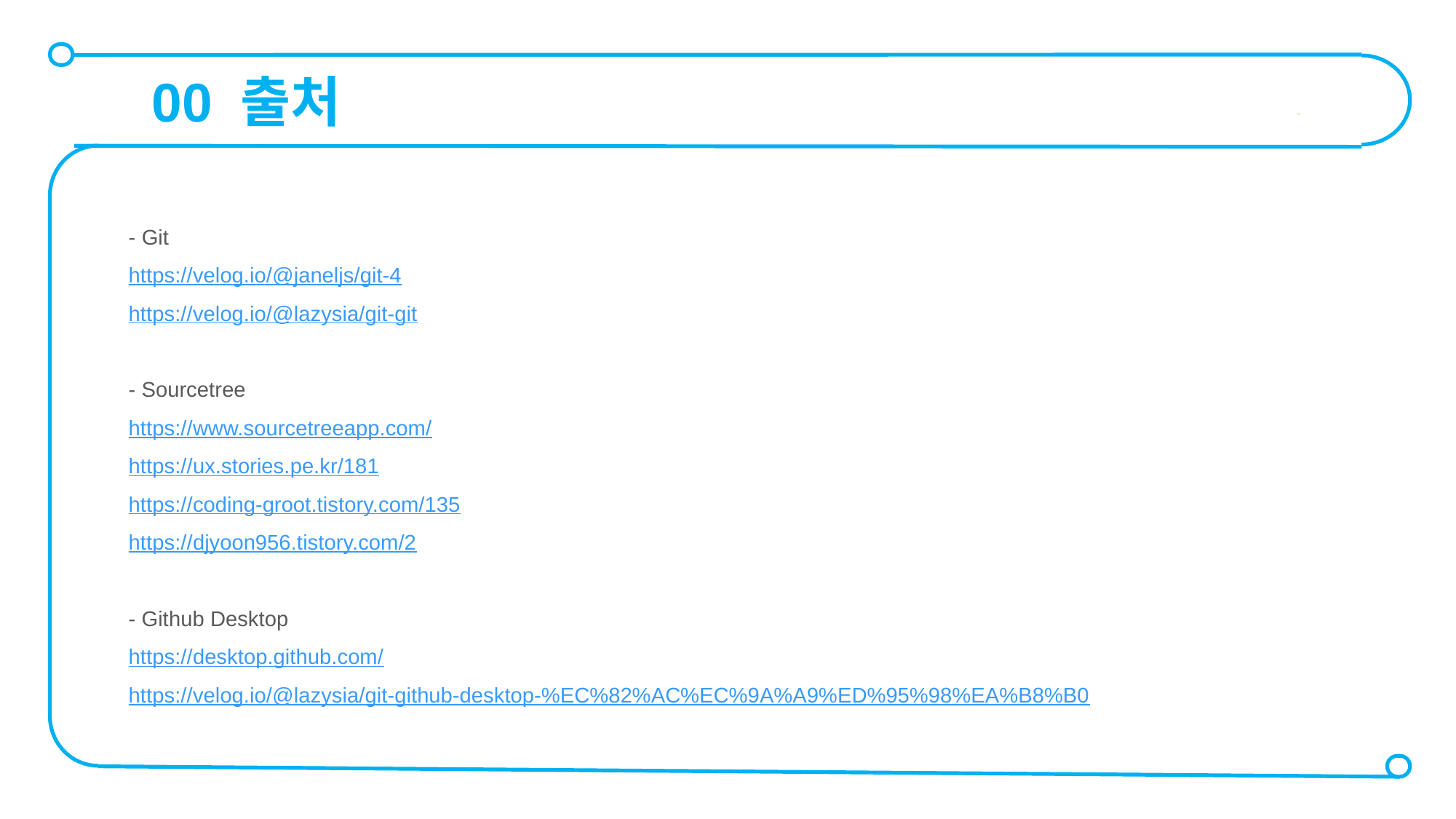

00 출처
- Git
https://velog.io/@janeljs/git-4
https://velog.io/@lazysia/git-git

- Sourcetree
https://www.sourcetreeapp.com/
https://ux.stories.pe.kr/181
https://coding-groot.tistory.com/135
https://djyoon956.tistory.com/2

- Github Desktop
https://desktop.github.com/
https://velog.io/@lazysia/git-github-desktop-%EC%82%AC%EC%9A%A9%ED%95%98%EA%B8%B0